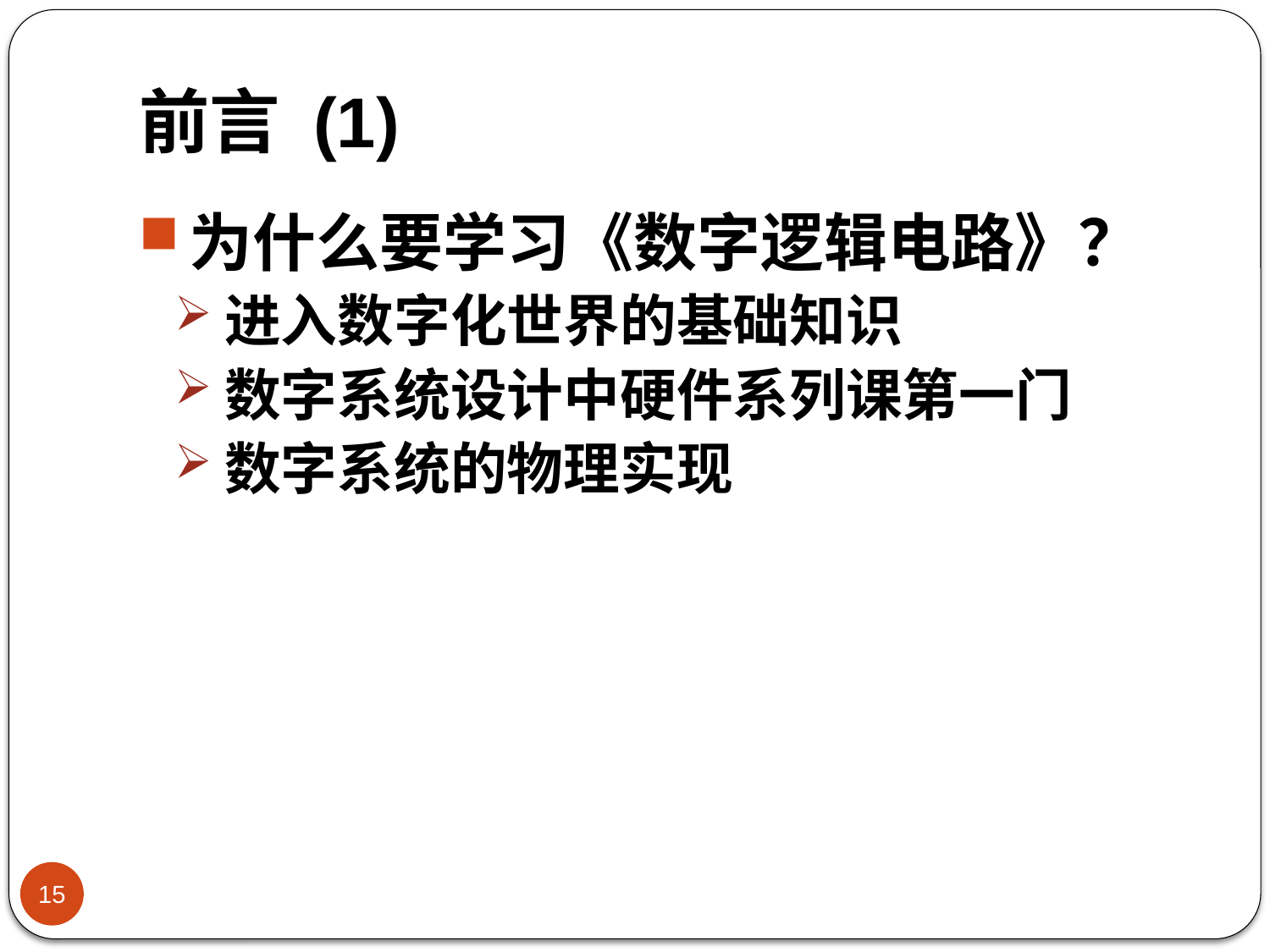

# 前言 (1)
为什么要学习《数字逻辑电路》？
进入数字化世界的基础知识
数字系统设计中硬件系列课第一门
数字系统的物理实现
15